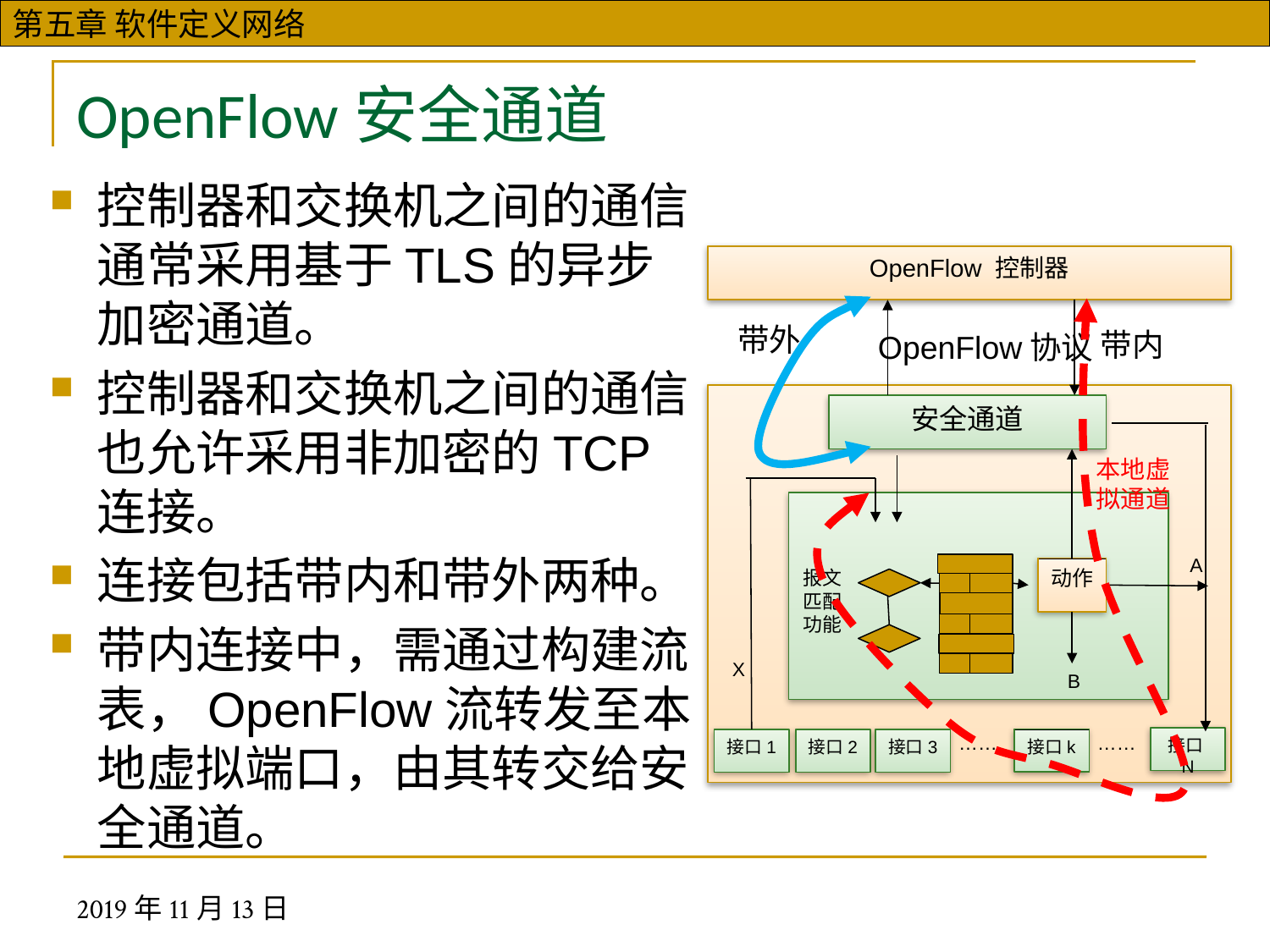

# OpenFlow安全通道
控制器和交换机之间的通信通常采用基于TLS的异步加密通道。
控制器和交换机之间的通信也允许采用非加密的TCP连接。
连接包括带内和带外两种。
带内连接中，需通过构建流表，OpenFlow流转发至本地虚拟端口，由其转交给安全通道。

OpenFlow 控制器
OpenFlow协议

安全通道
本地虚拟通道

A

动作
报文匹配功能

X

B
……
……
接口N
接口k
接口1
接口2
接口3

带外
带内
2019年11月13日